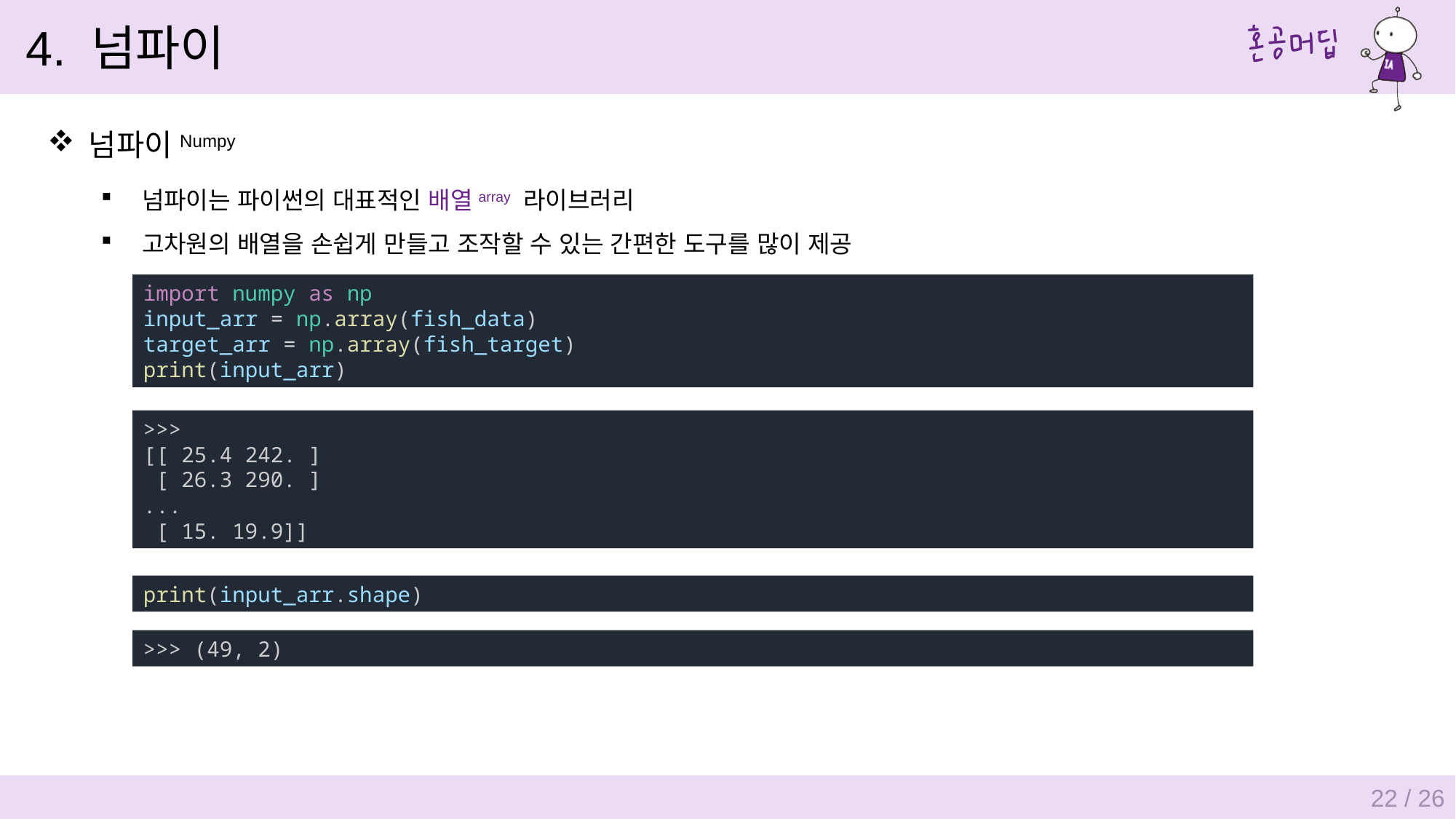

4. 넘파이
넘파이Numpy
넘파이는 파이썬의 대표적인 배열array 라이브러리
고차원의 배열을 손쉽게 만들고 조작할 수 있는 간편한 도구를 많이 제공
import numpy as np
input_arr = np.array(fish_data)
target_arr = np.array(fish_target)
print(input_arr)
>>>
[[ 25.4 242. ]
 [ 26.3 290. ]
...
 [ 15. 19.9]]
print(input_arr.shape)
>>> (49, 2)
22 / 26